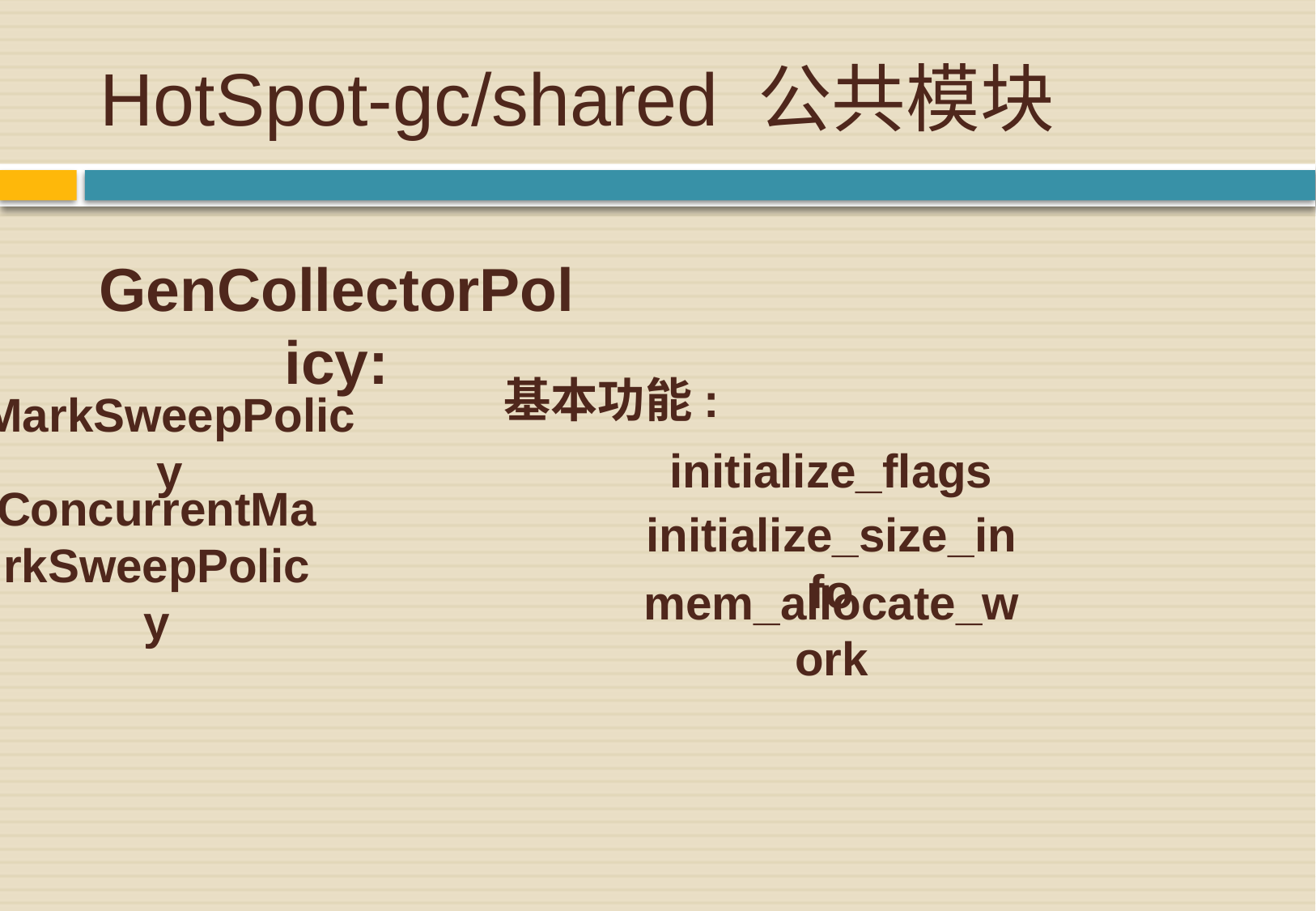

# HotSpot-gc/shared 公共模块
GenCollectorPolicy:
基本功能:
MarkSweepPolicy
initialize_flags
ConcurrentMarkSweepPolicy
initialize_size_info
mem_allocate_work